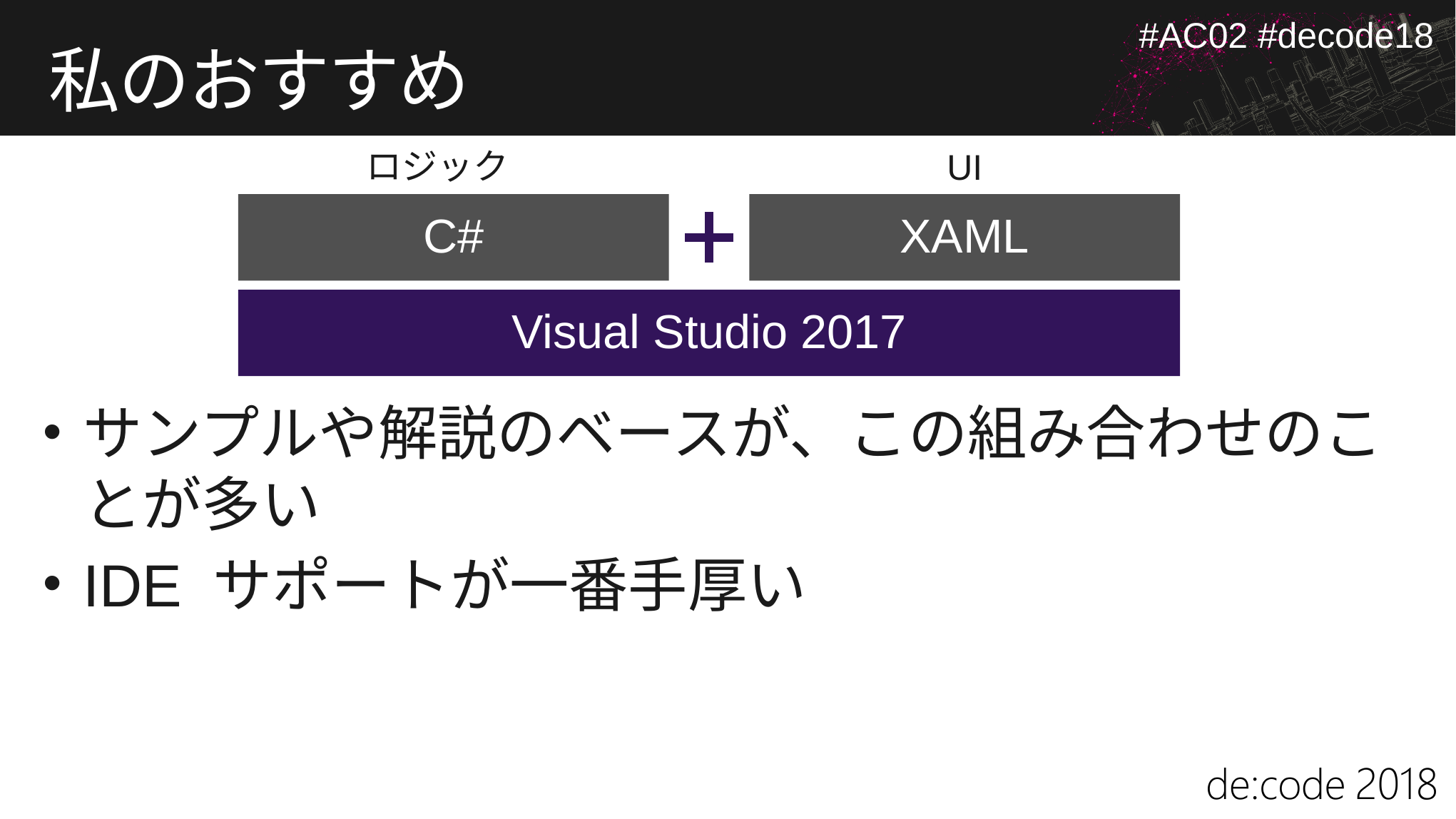

# 私のおすすめ
ロジック
UI
C#
XAML
Visual Studio 2017
サンプルや解説のベースが、この組み合わせのことが多い
IDE サポートが一番手厚い